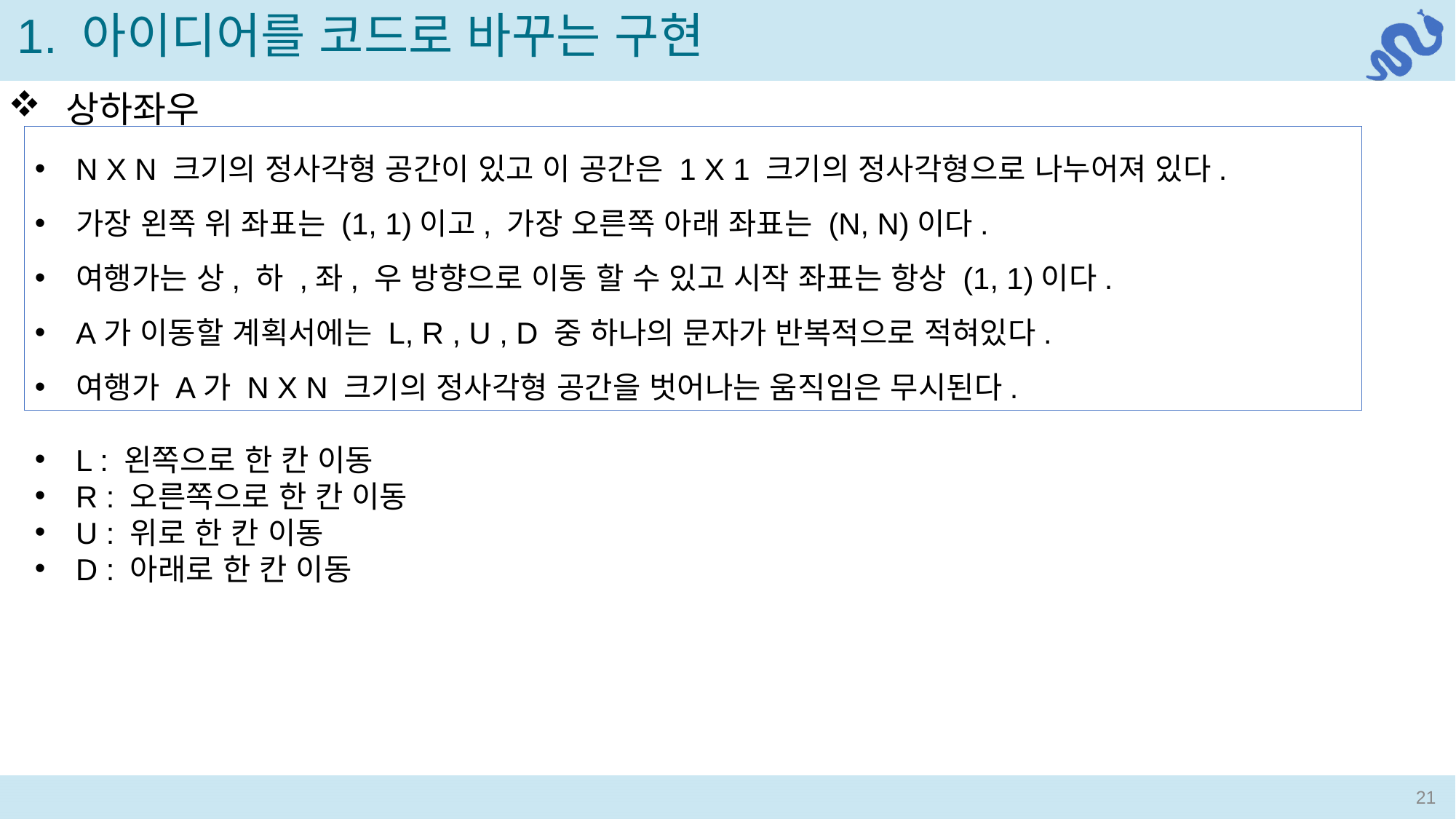

1. 아이디어를 코드로 바꾸는 구현
 상하좌우
N X N 크기의 정사각형 공간이 있고 이 공간은 1 X 1 크기의 정사각형으로 나누어져 있다.
가장 왼쪽 위 좌표는 (1, 1)이고, 가장 오른쪽 아래 좌표는 (N, N)이다.
여행가는 상, 하 ,좌, 우 방향으로 이동 할 수 있고 시작 좌표는 항상 (1, 1)이다.
A가 이동할 계획서에는 L, R , U , D 중 하나의 문자가 반복적으로 적혀있다.
여행가 A가 N X N 크기의 정사각형 공간을 벗어나는 움직임은 무시된다.
L : 왼쪽으로 한 칸 이동
R : 오른쪽으로 한 칸 이동
U : 위로 한 칸 이동
D : 아래로 한 칸 이동
21